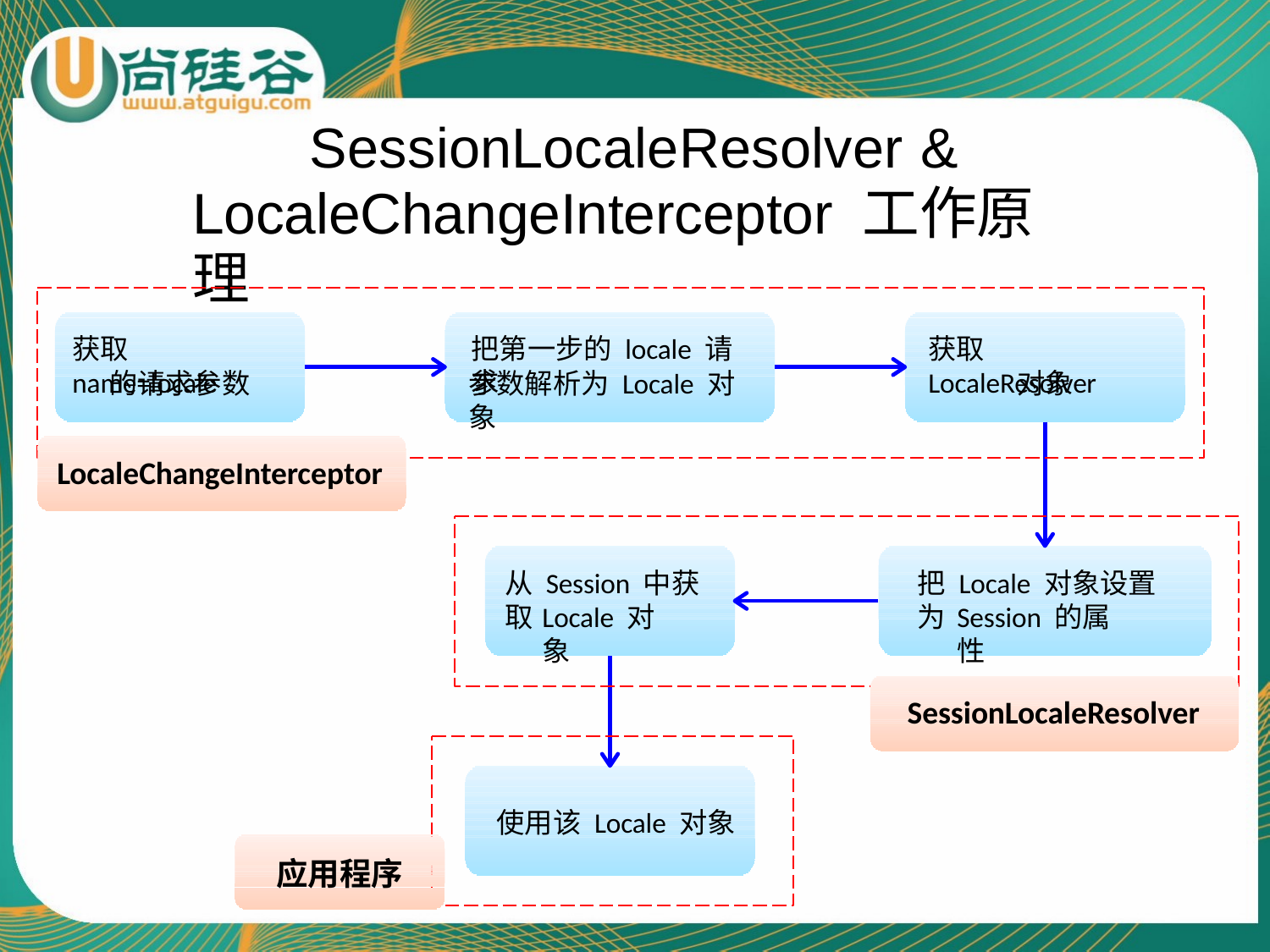

# SessionLocaleResolver &  LocaleChangeInterceptor 工作原理

获取 name=locale
把第一步的 locale 请求
获取 LocaleResolver

的请求参数
参数解析为 Locale 对象
对象

LocaleChangeInterceptor

从 Session 中获取
把 Locale 对象设置为

Locale 对象
Session 的属性

SessionLocaleResolver

使用该 Locale 对象
应用程序